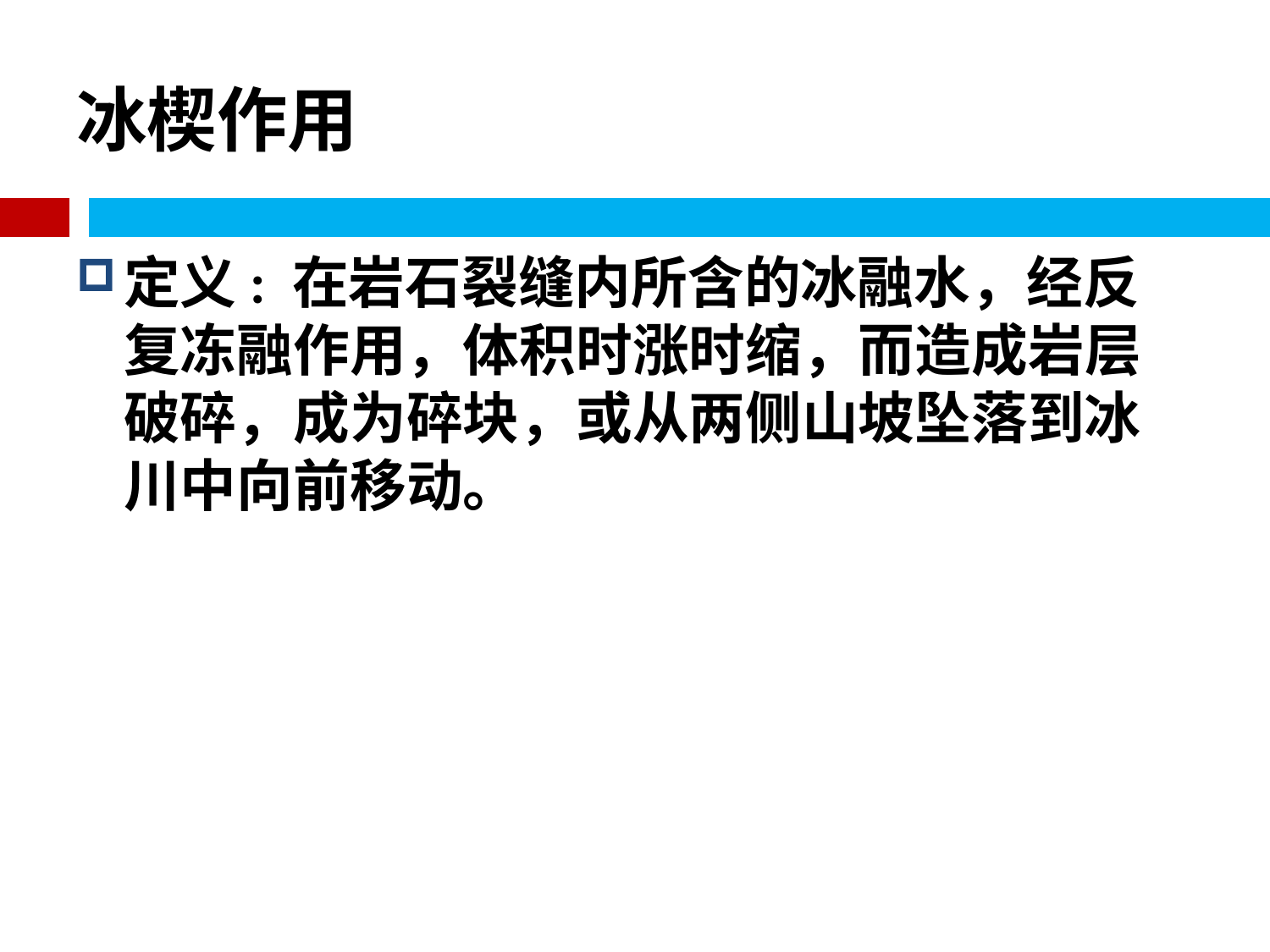

# 冰楔作用
定义: 在岩石裂缝内所含的冰融水，经反复冻融作用，体积时涨时缩，而造成岩层破碎，成为碎块，或从两侧山坡坠落到冰川中向前移动。